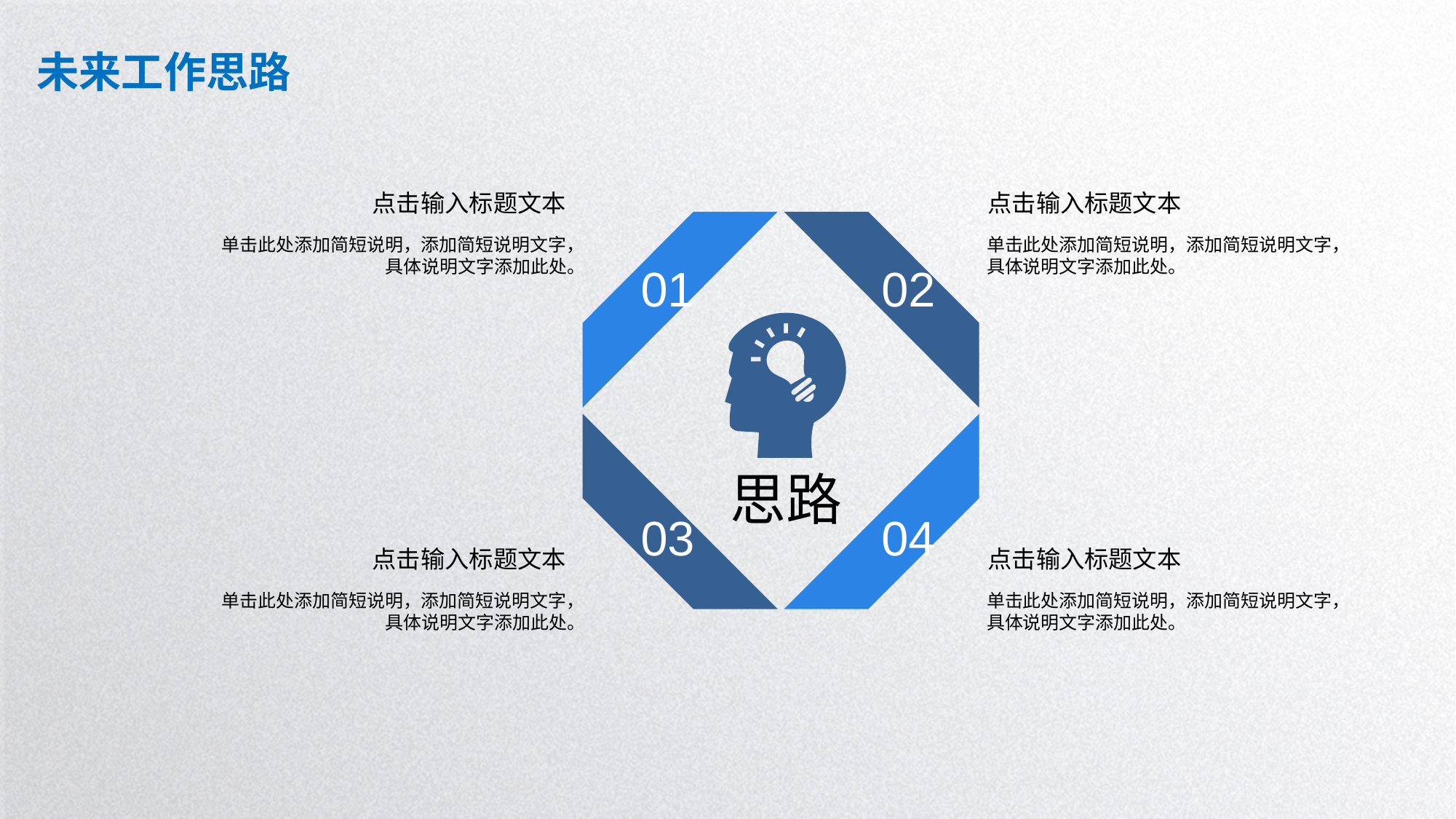

未来工作思路
点击输入标题文本
点击输入标题文本

单击此处添加简短说明，添加简短说明文字，
具体说明文字添加此处。
单击此处添加简短说明，添加简短说明文字，
具体说明文字添加此处。
01
02

思路
03
04
点击输入标题文本
点击输入标题文本
单击此处添加简短说明，添加简短说明文字，
具体说明文字添加此处。
单击此处添加简短说明，添加简短说明文字，
具体说明文字添加此处。